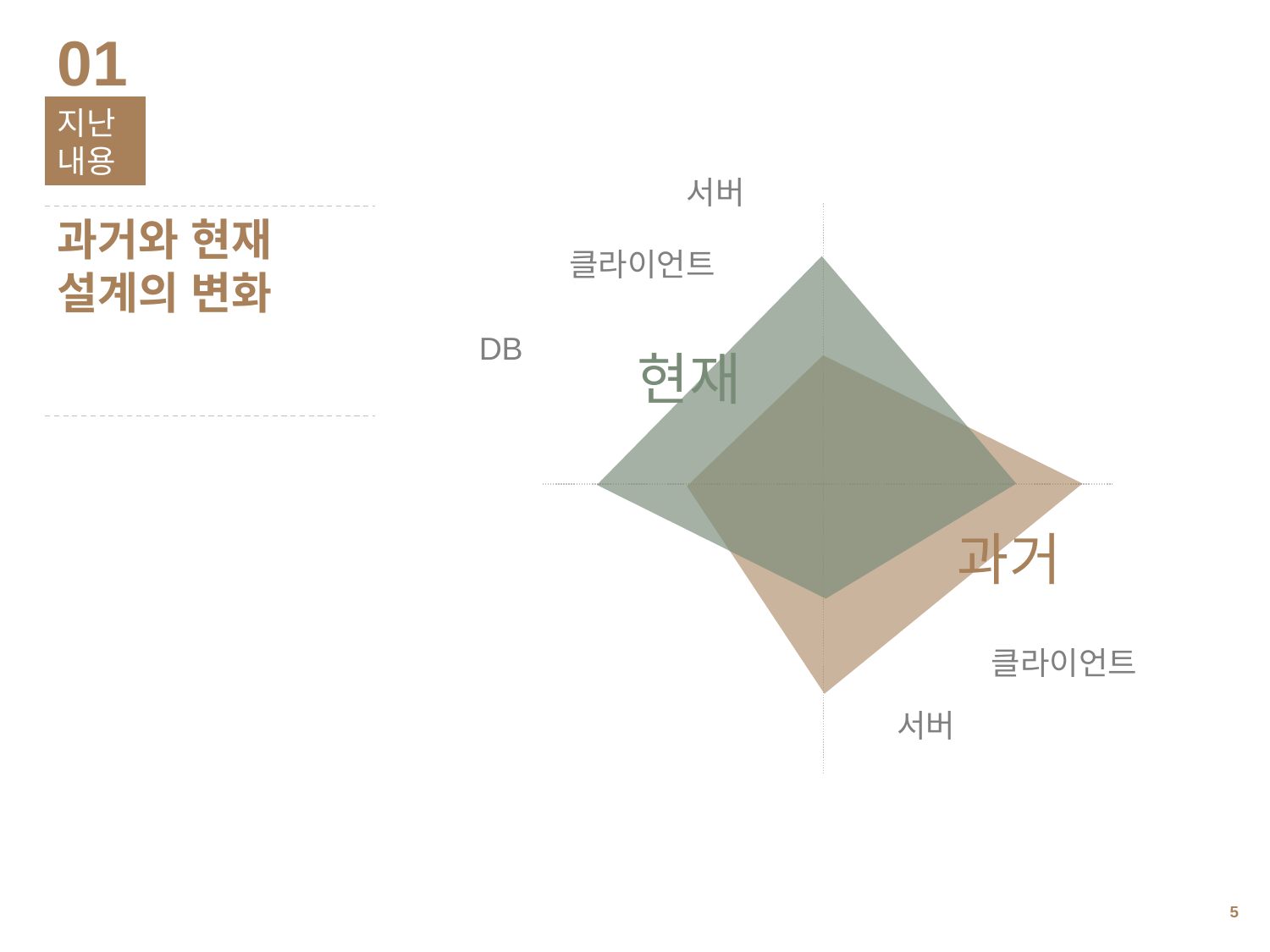

01
지난내용
서버
과거와 현재
설계의 변화
클라이언트

DB
현재

과거
클라이언트
서버
5